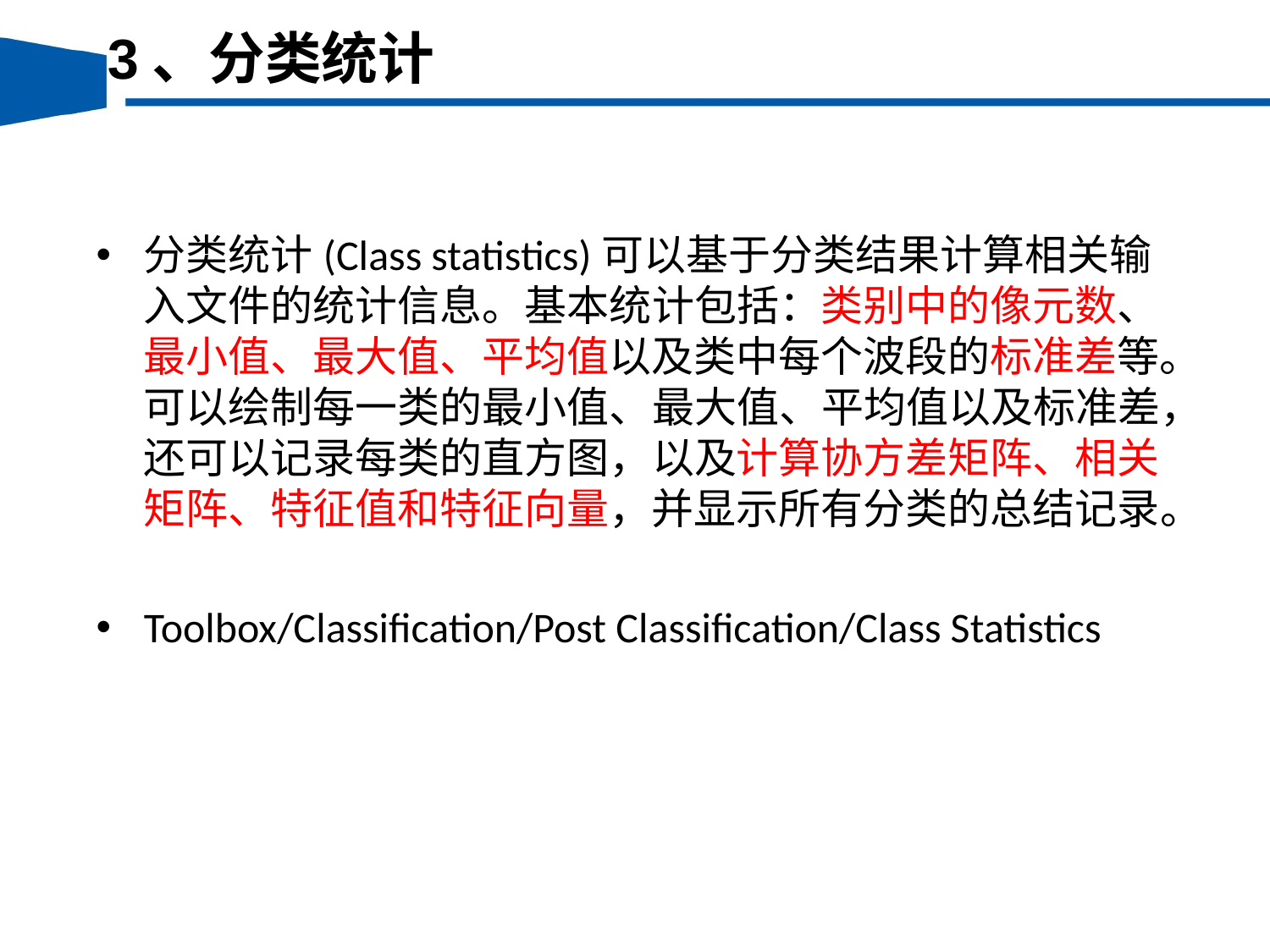

3、分类统计
分类统计(Class statistics)可以基于分类结果计算相关输入文件的统计信息。基本统计包括：类别中的像元数、最小值、最大值、平均值以及类中每个波段的标准差等。可以绘制每一类的最小值、最大值、平均值以及标准差，还可以记录每类的直方图，以及计算协方差矩阵、相关矩阵、特征值和特征向量，并显示所有分类的总结记录。

Toolbox/Classification/Post Classification/Class Statistics